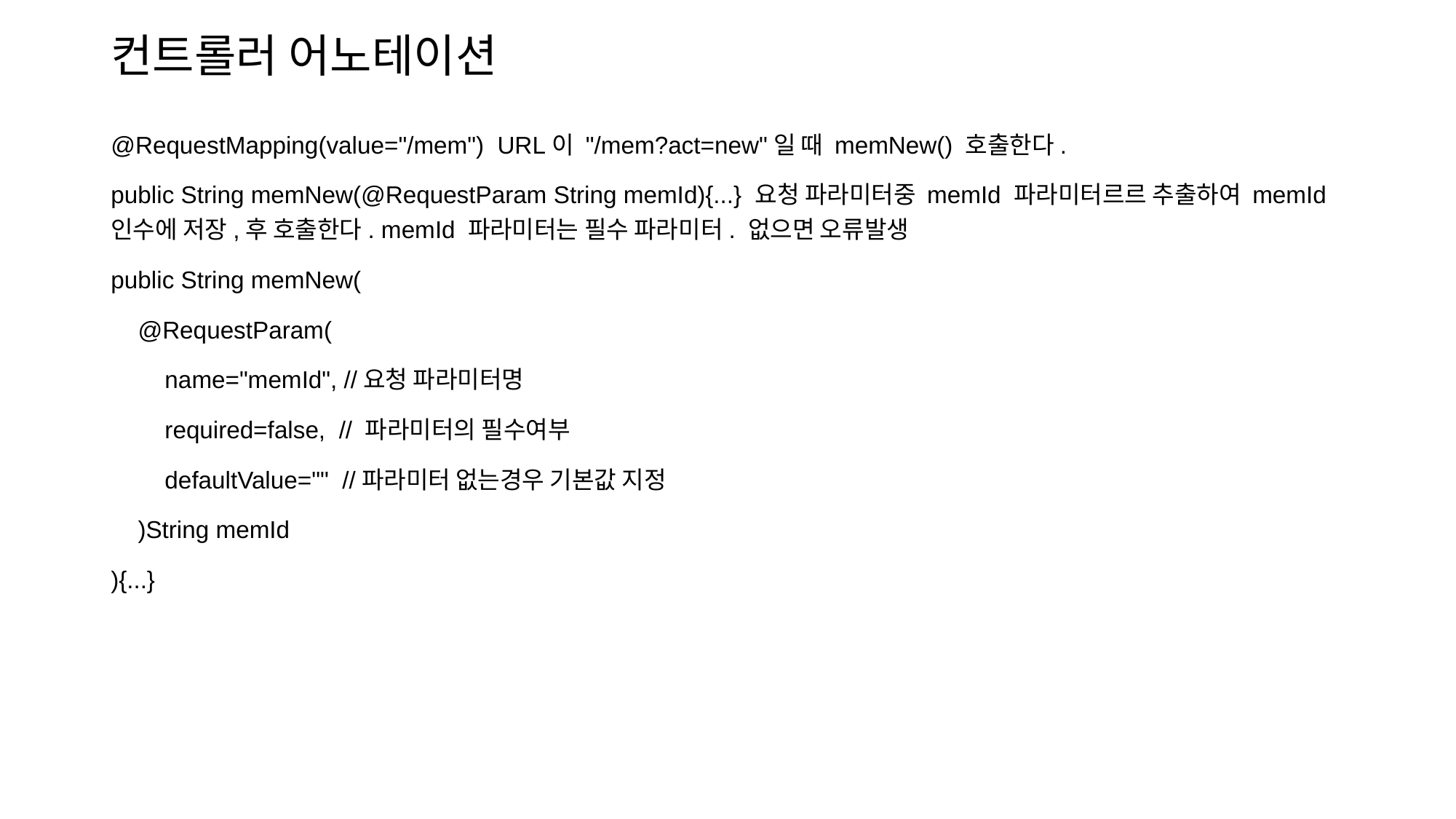

# 컨트롤러 어노테이션
@RequestMapping(value="/mem")  URL이 "/mem?act=new"일 때 memNew() 호출한다.
public String memNew(@RequestParam String memId){...} 요청 파라미터중 memId 파라미터르르 추출하여 memId 인수에 저장,후 호출한다. memId 파라미터는 필수 파라미터. 없으면 오류발생
public String memNew(
    @RequestParam(
        name="memId", //요청 파라미터명
        required=false,  // 파라미터의 필수여부
        defaultValue=""  //파라미터 없는경우 기본값 지정
    )String memId
){...}